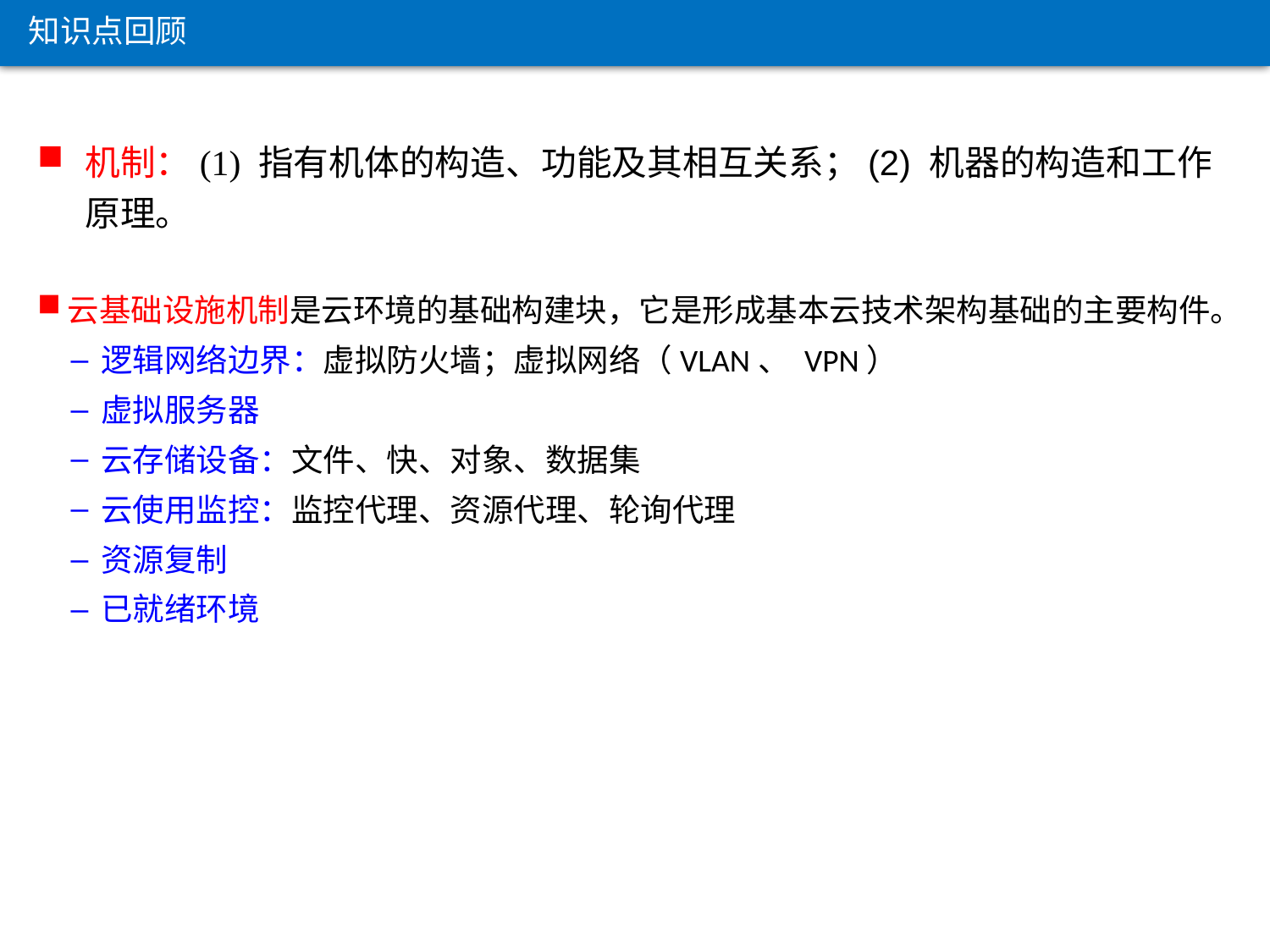

知识点回顾
机制：(1) 指有机体的构造、功能及其相互关系；(2) 机器的构造和工作原理。

云基础设施机制是云环境的基础构建块，它是形成基本云技术架构基础的主要构件。
逻辑网络边界：虚拟防火墙；虚拟网络（VLAN、 VPN）
虚拟服务器
云存储设备：文件、快、对象、数据集
云使用监控：监控代理、资源代理、轮询代理
资源复制
已就绪环境
1